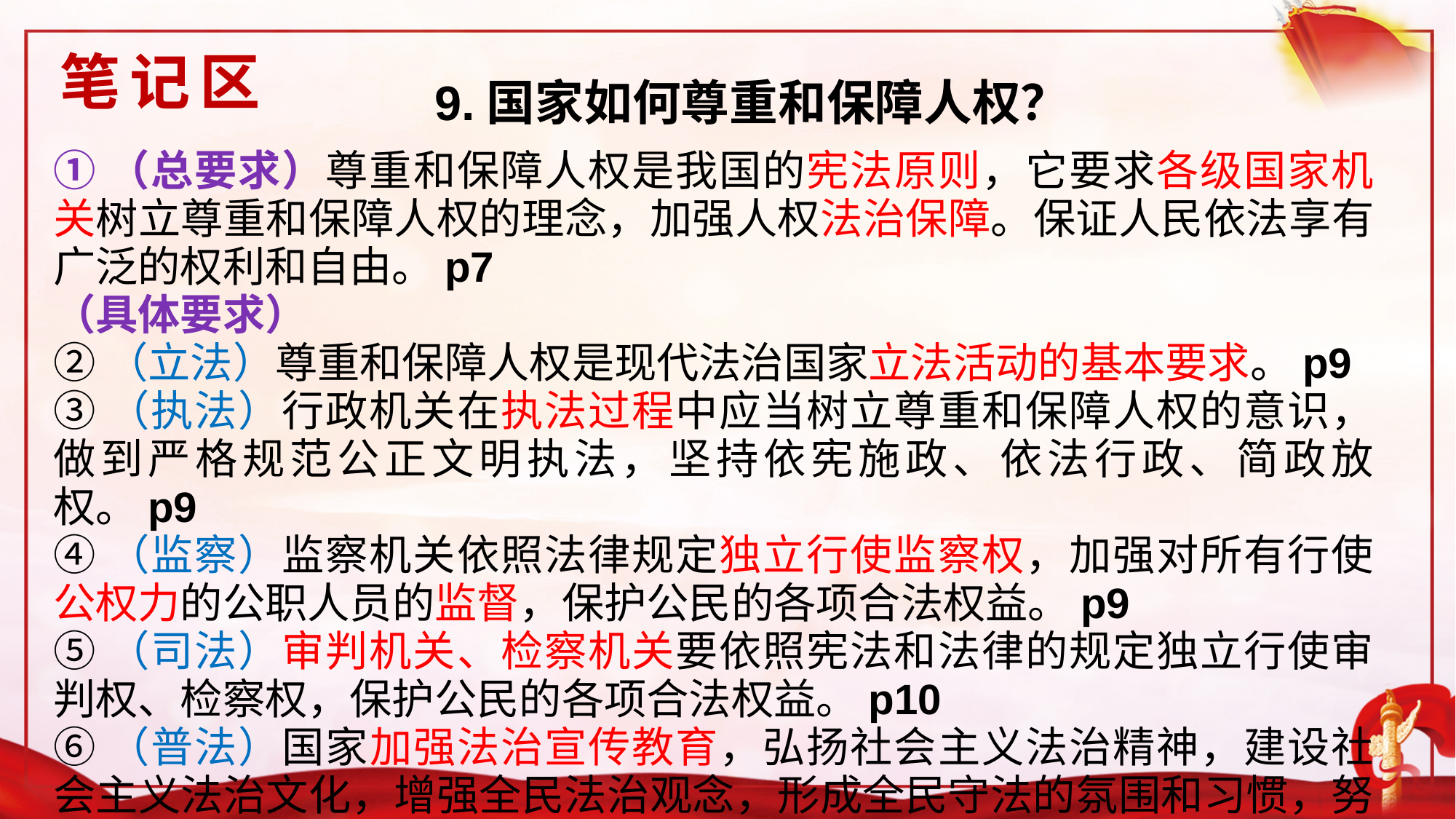

# 笔记区
9.国家如何尊重和保障人权？
①（总要求）尊重和保障人权是我国的宪法原则，它要求各级国家机关树立尊重和保障人权的理念，加强人权法治保障。保证人民依法享有广泛的权利和自由。p7
（具体要求）
②（立法）尊重和保障人权是现代法治国家立法活动的基本要求。p9
③（执法）行政机关在执法过程中应当树立尊重和保障人权的意识，做到严格规范公正文明执法，坚持依宪施政、依法行政、简政放权。p9
④（监察）监察机关依照法律规定独立行使监察权，加强对所有行使公权力的公职人员的监督，保护公民的各项合法权益。p9
⑤（司法）审判机关、检察机关要依照宪法和法律的规定独立行使审判权、检察权，保护公民的各项合法权益。p10
⑥（普法）国家加强法治宣传教育，弘扬社会主义法治精神，建设社会主义法治文化，增强全民法治观念，形成全民守法的氛围和习惯，努力将人权理想变成现实。p10